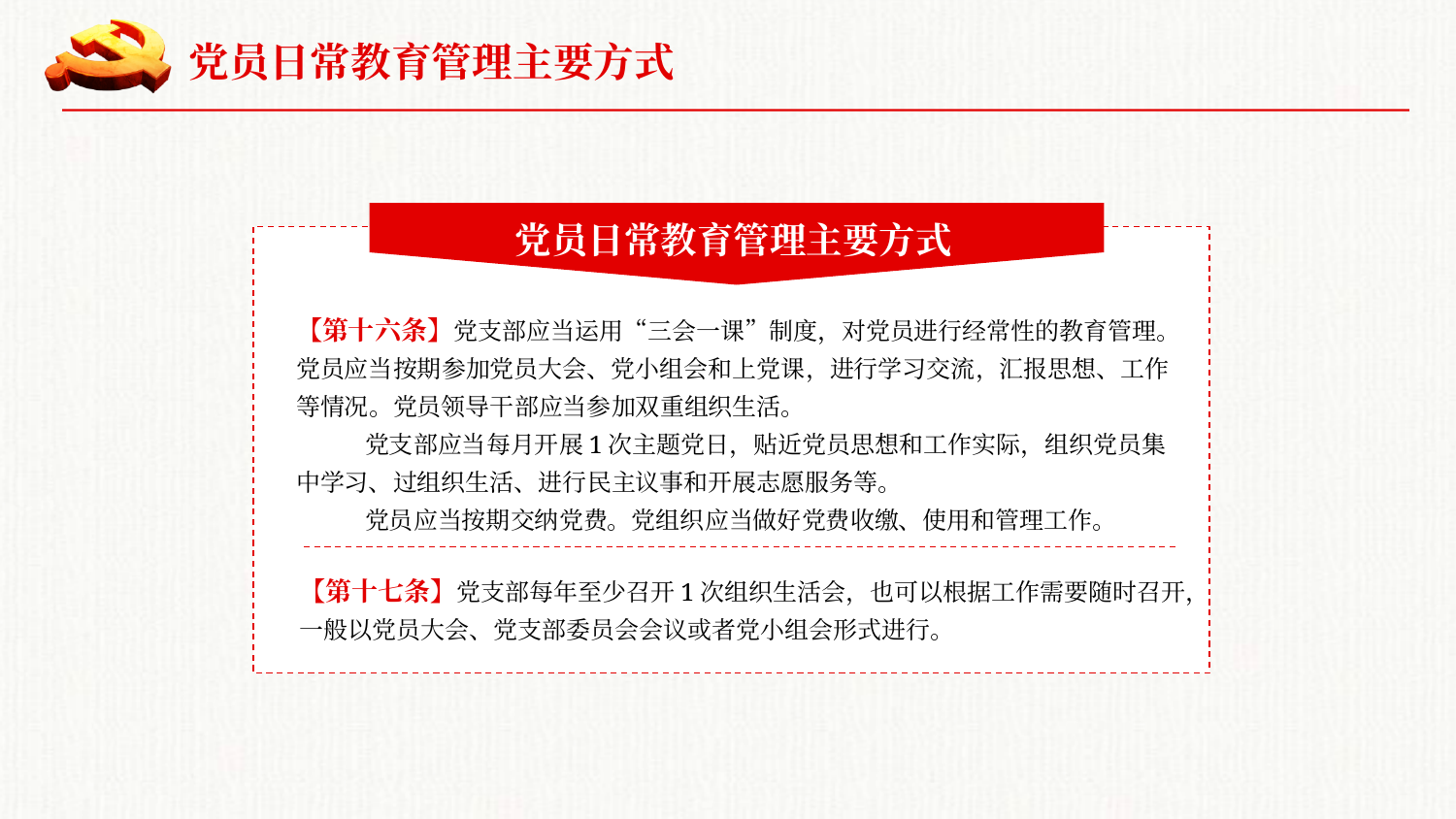

党员日常教育管理主要方式

党员日常教育管理主要方式

【第十六条】党支部应当运用“三会一课”制度，对党员进行经常性的教育管理。党员应当按期参加党员大会、党小组会和上党课，进行学习交流，汇报思想、工作等情况。党员领导干部应当参加双重组织生活。
          党支部应当每月开展1次主题党日，贴近党员思想和工作实际，组织党员集中学习、过组织生活、进行民主议事和开展志愿服务等。
          党员应当按期交纳党费。党组织应当做好党费收缴、使用和管理工作。
【第十七条】党支部每年至少召开1次组织生活会，也可以根据工作需要随时召开，一般以党员大会、党支部委员会会议或者党小组会形式进行。